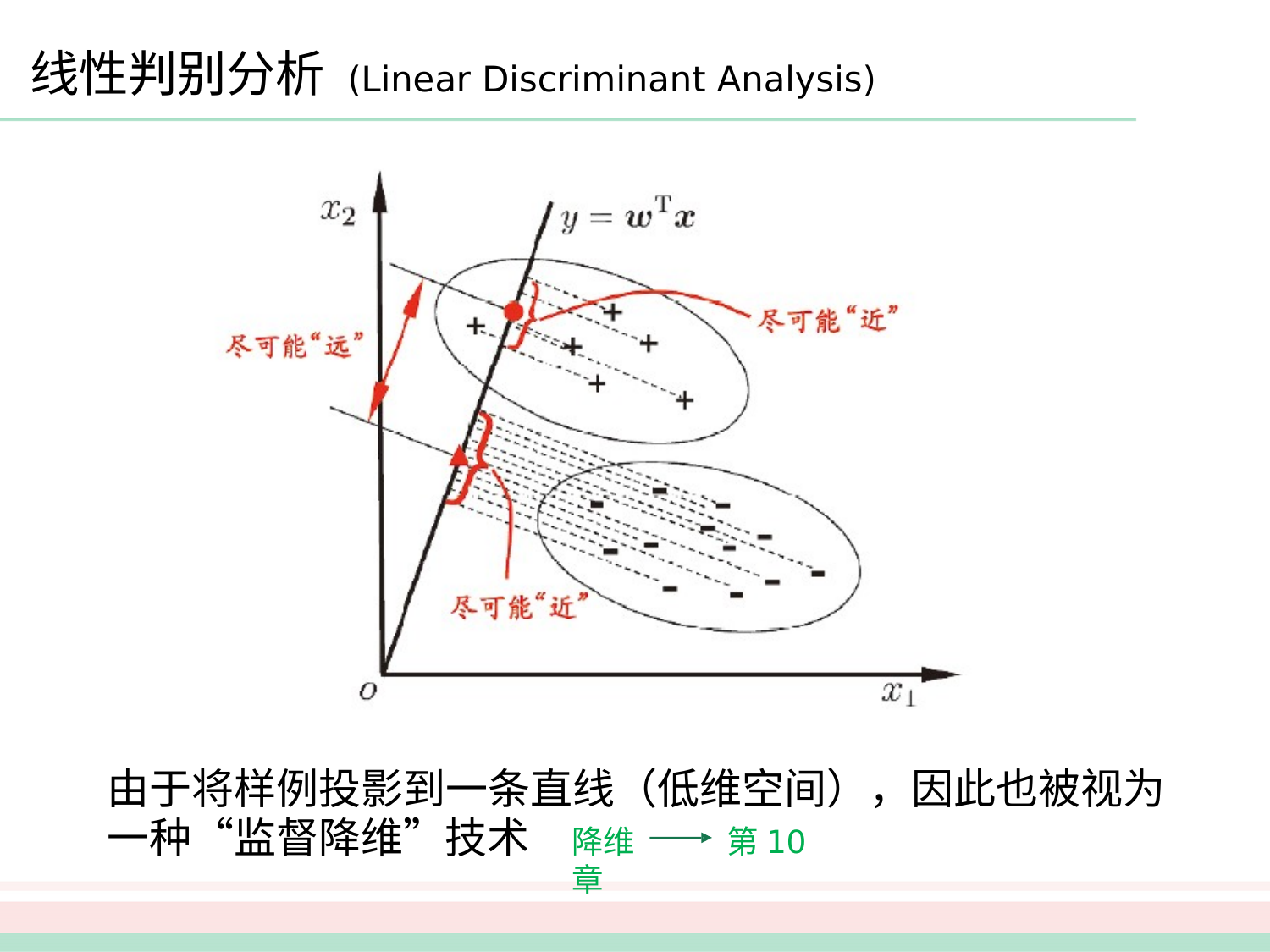

# 线性判别分析 (Linear Discriminant Analysis)

由于将样例投影到一条直线（低维空间），因此也被视为
一种“监督降维”技术
降维	第10章